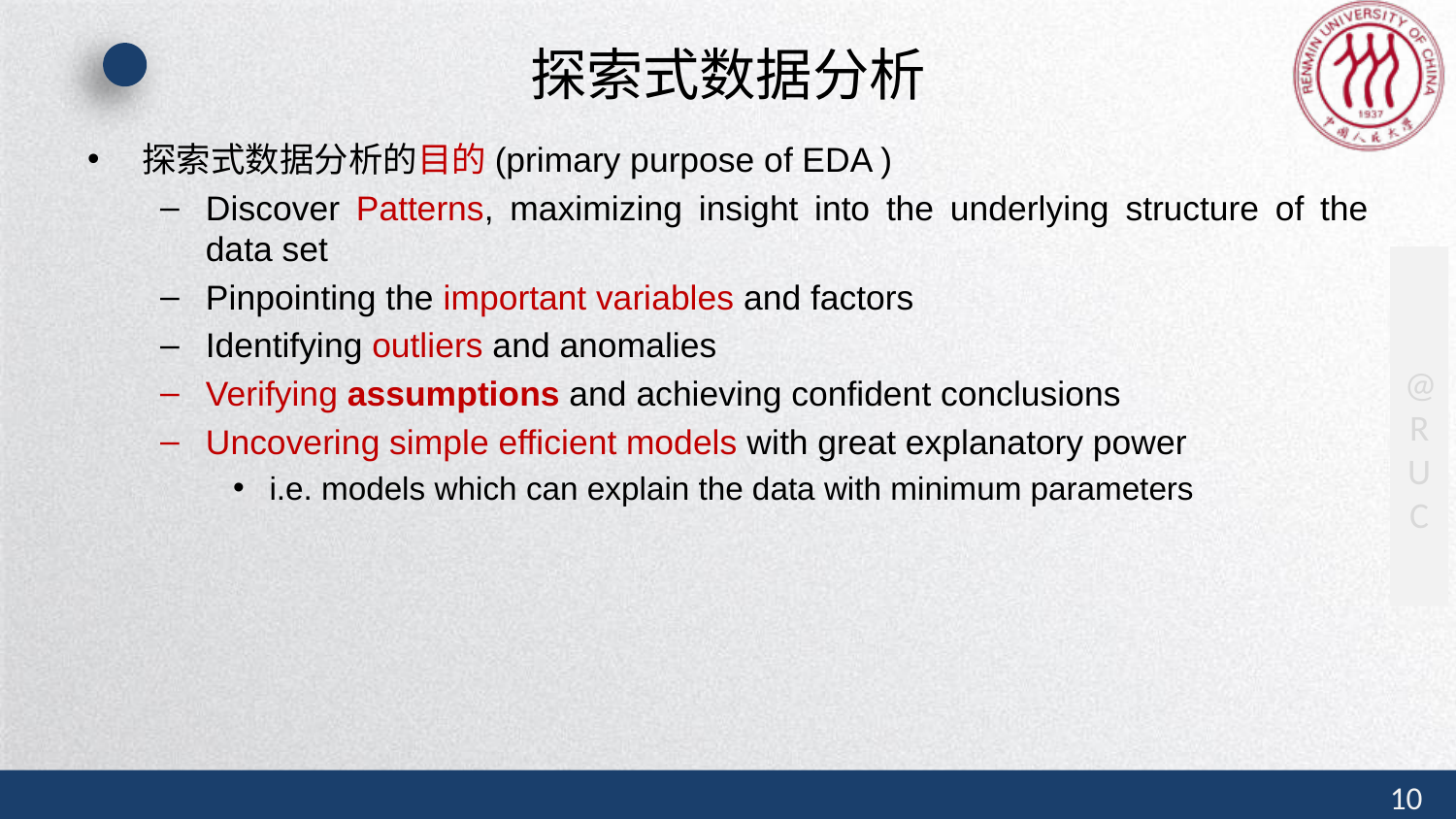

# 探索式数据分析
探索式数据分析的目的(primary purpose of EDA )
Discover Patterns, maximizing insight into the underlying structure of the data set
Pinpointing the important variables and factors
Identifying outliers and anomalies
Verifying assumptions and achieving confident conclusions
Uncovering simple efficient models with great explanatory power
i.e. models which can explain the data with minimum parameters